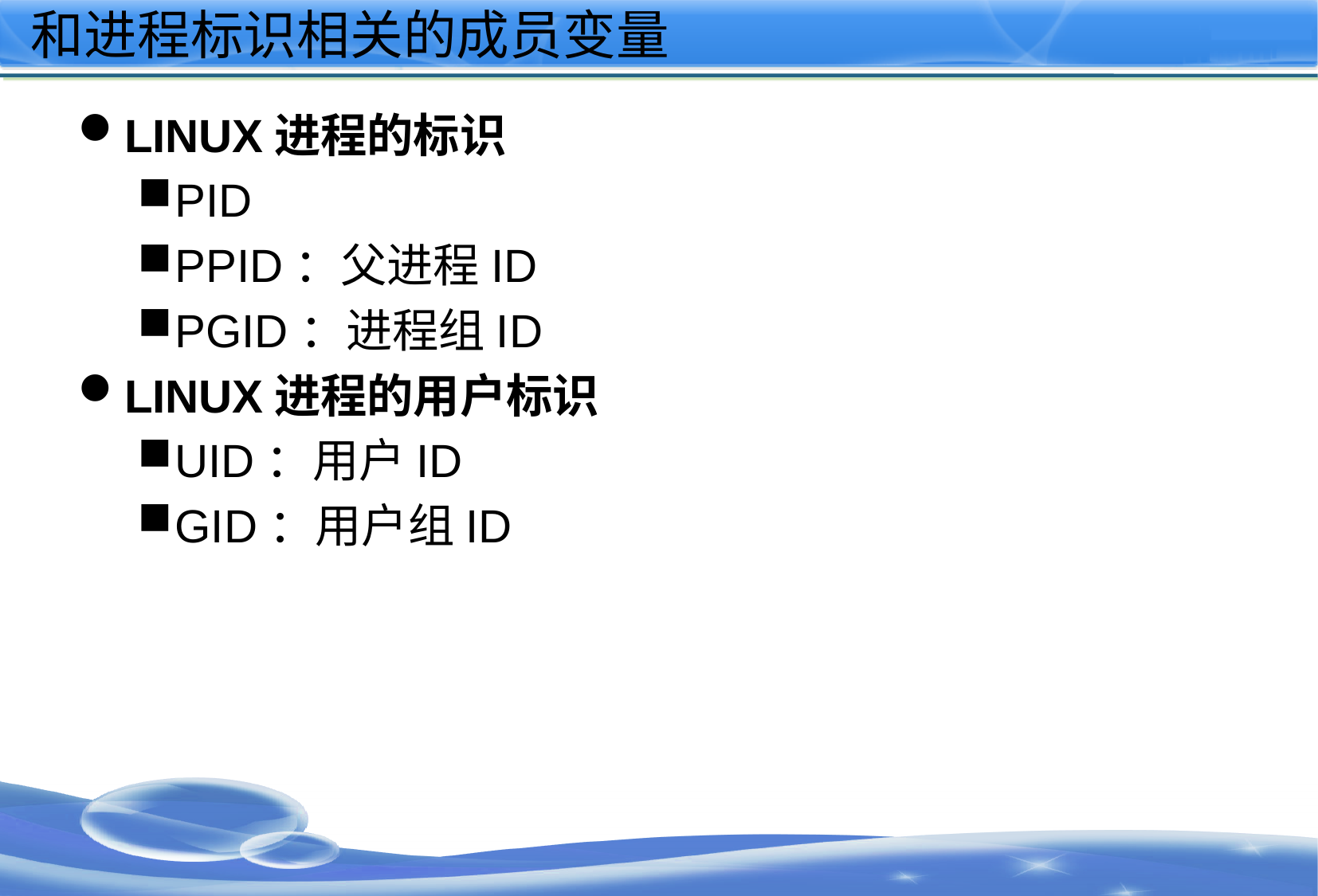

# 和进程标识相关的成员变量
LINUX进程的标识
PID
PPID：父进程ID
PGID：进程组ID
LINUX进程的用户标识
UID：用户ID
GID：用户组ID